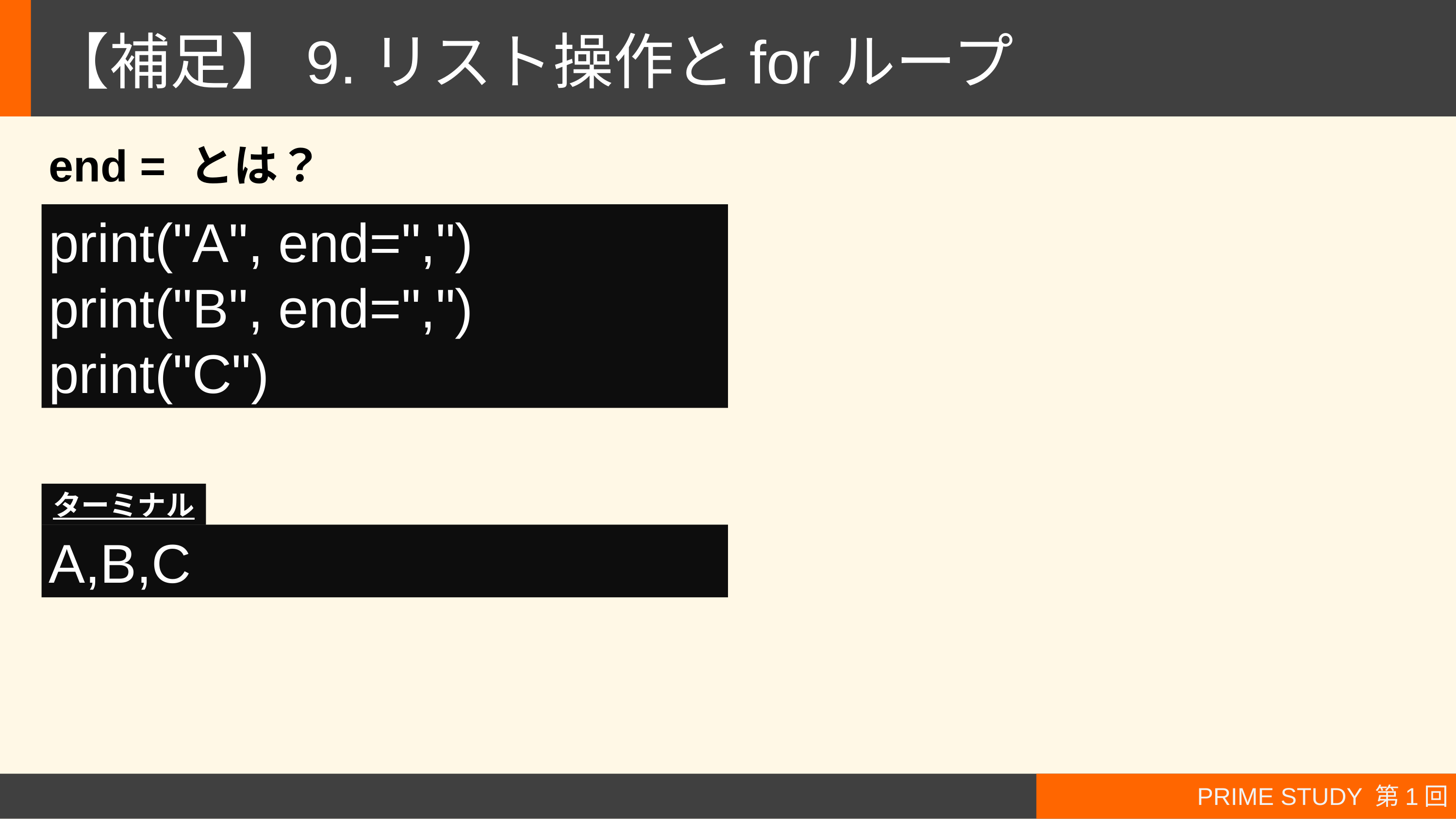

# 【補足】9.リスト操作とforループ
end = とは？
print("A", end=",")
print("B", end=",")
print("C")
ターミナル
A,B,C
PRIME STUDY 第1回